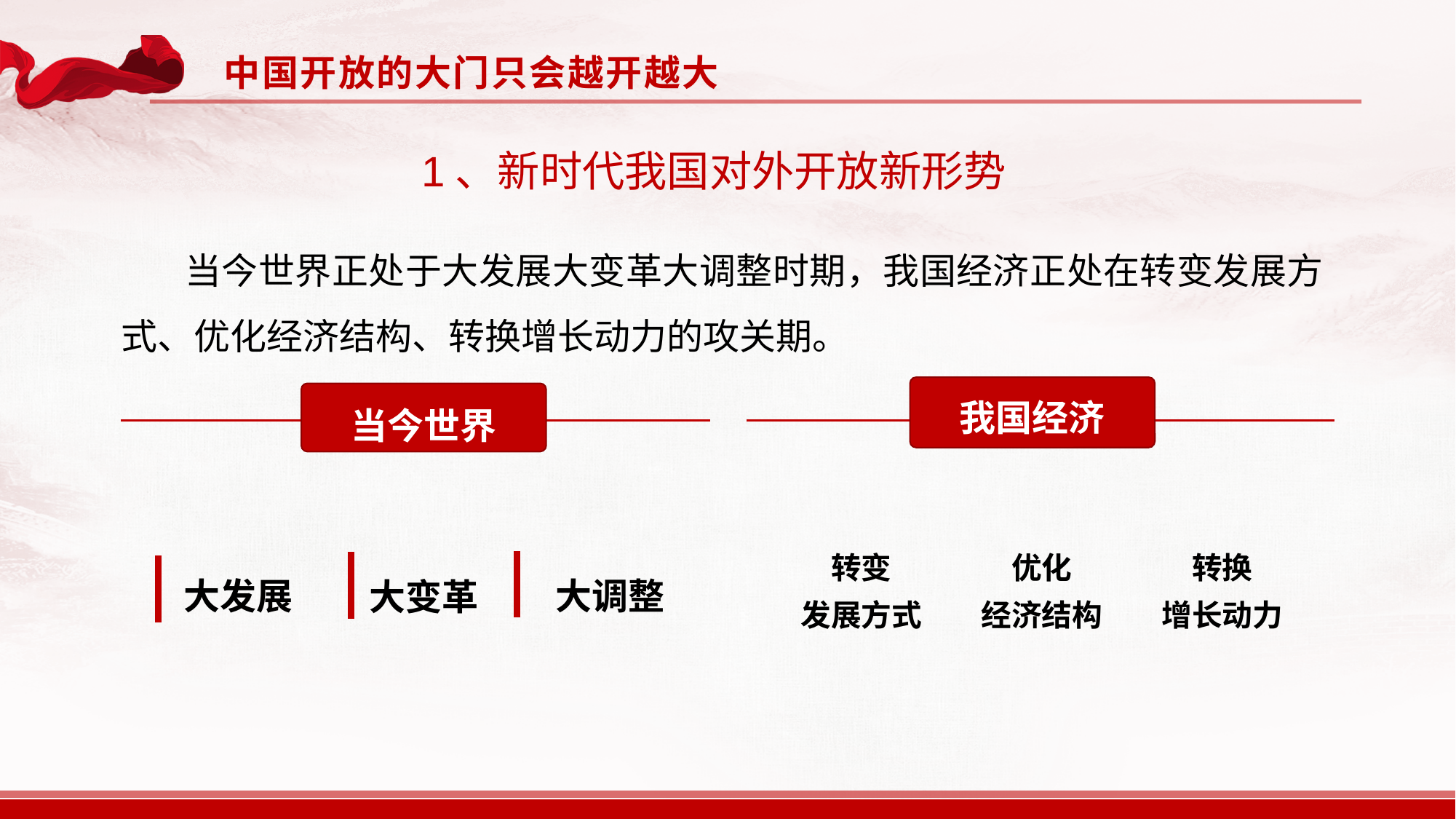

中国开放的大门只会越开越大
1、新时代我国对外开放新形势
当今世界正处于大发展大变革大调整时期，我国经济正处在转变发展方式、优化经济结构、转换增长动力的攻关期。
我国经济

当今世界

转变
发展方式
优化
经济结构
转换
增长动力
大发展
大调整
大变革